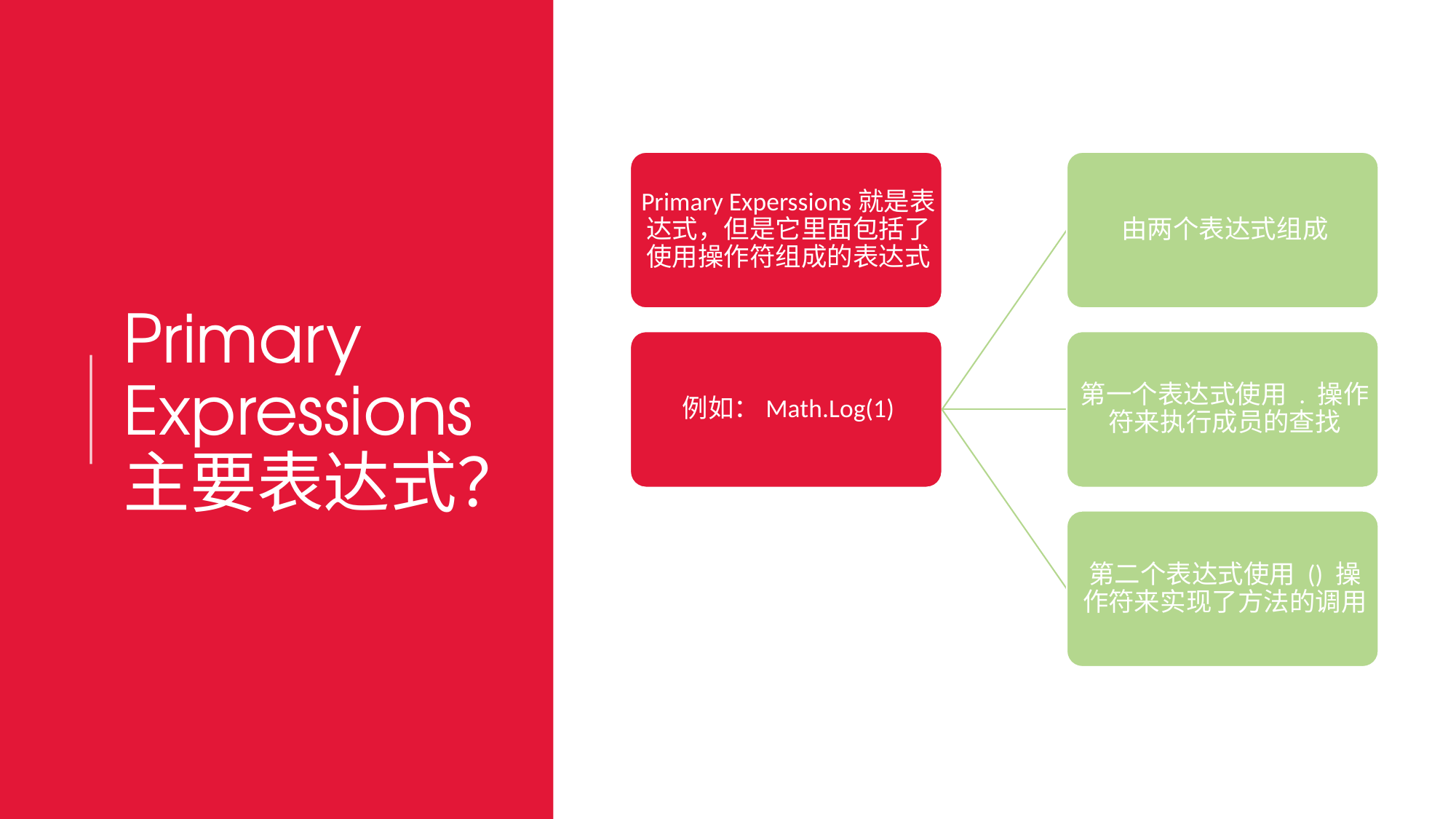

Primary Experssions就是表达式，但是它里面包括了使用操作符组成的表达式
例如：Math.Log(1)

由两个表达式组成

第一个表达式使用 . 操作符来执行成员的查找

第二个表达式使用 () 操作符来实现了方法的调用
# Primary Expressions 主要表达式？